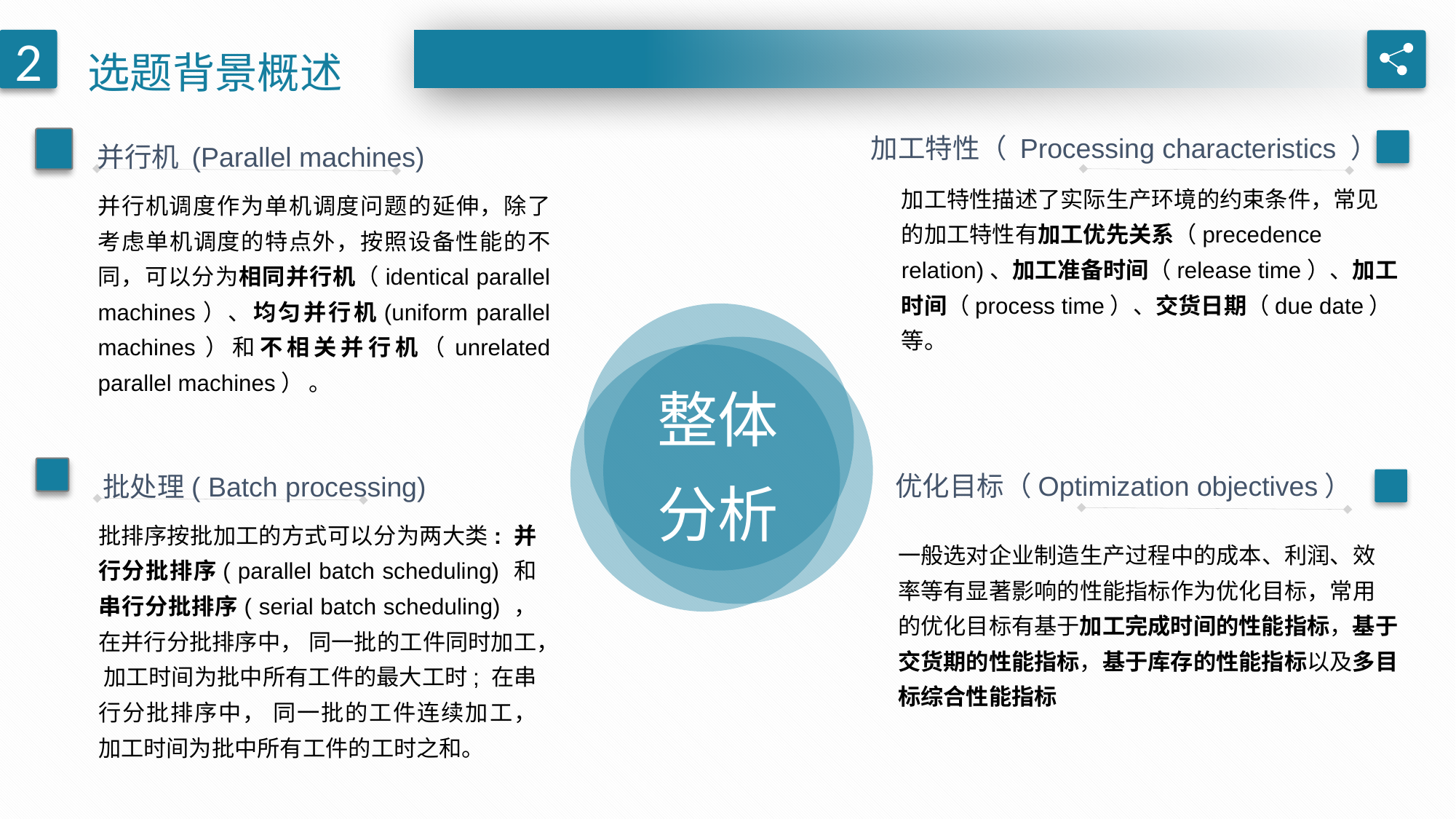

选题背景概述
2

加工特性（ Processing characteristics ）
并行机 (Parallel machines)

加工特性描述了实际生产环境的约束条件，常见的加工特性有加工优先关系（precedence relation)、加工准备时间（release time）、加工时间（process time）、交货日期（due date）等。
并行机调度作为单机调度问题的延伸，除了考虑单机调度的特点外，按照设备性能的不同，可以分为相同并行机（identical parallel machines）、均匀并行机(uniform parallel machines）和不相关并行机（unrelated parallel machines） 。

整体分析
优化目标（Optimization objectives）
批处理( Batch processing)

批排序按批加工的方式可以分为两大类: 并行分批排序( parallel batch scheduling) 和串行分批排序( serial batch scheduling) ，在并行分批排序中， 同一批的工件同时加工， 加工时间为批中所有工件的最大工时; 在串行分批排序中， 同一批的工件连续加工， 加工时间为批中所有工件的工时之和。
一般选对企业制造生产过程中的成本、利润、效率等有显著影响的性能指标作为优化目标，常用的优化目标有基于加工完成时间的性能指标，基于交货期的性能指标，基于库存的性能指标以及多目标综合性能指标